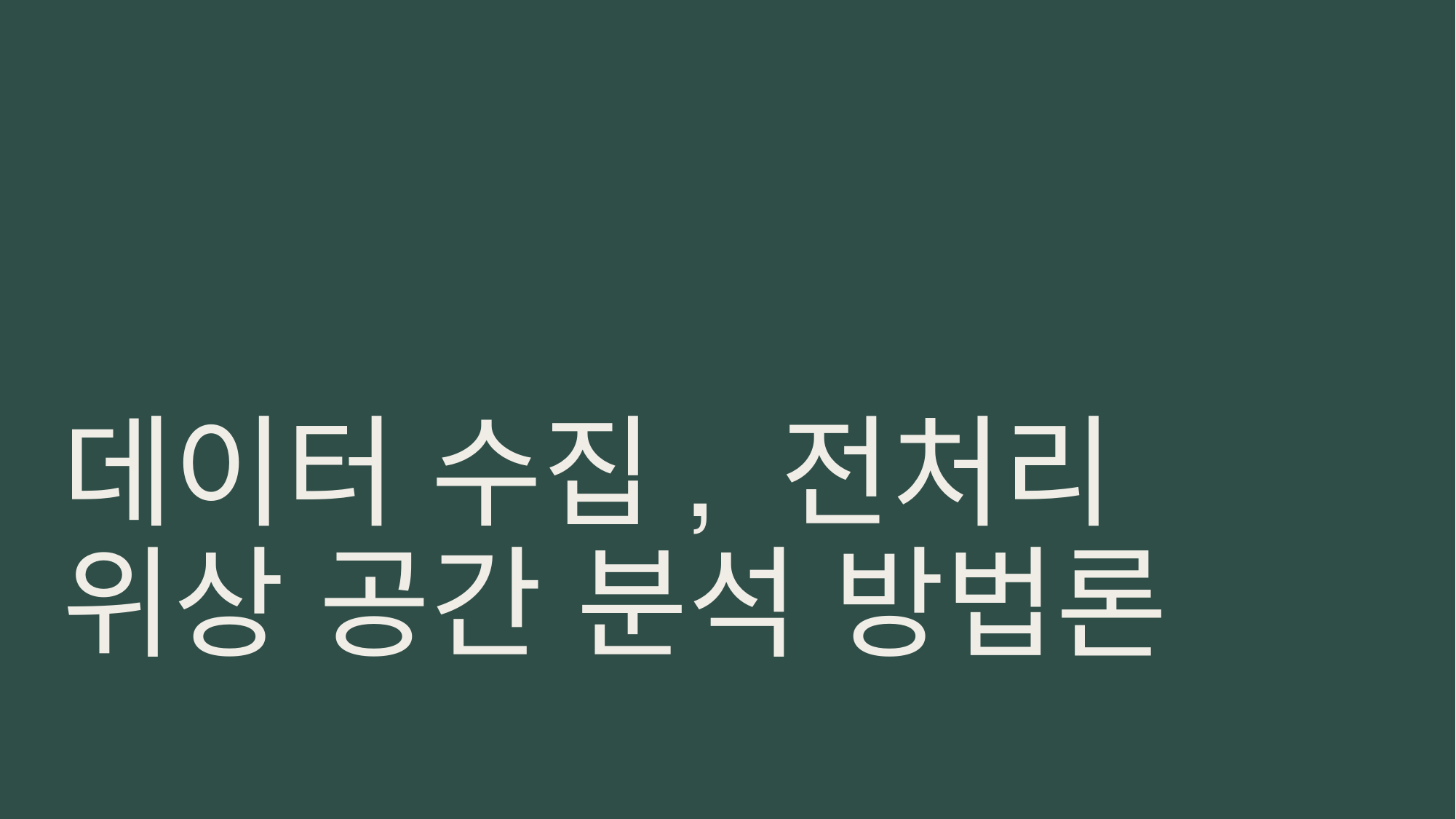

# 데이터 수집, 전처리 위상 공간 분석 방법론